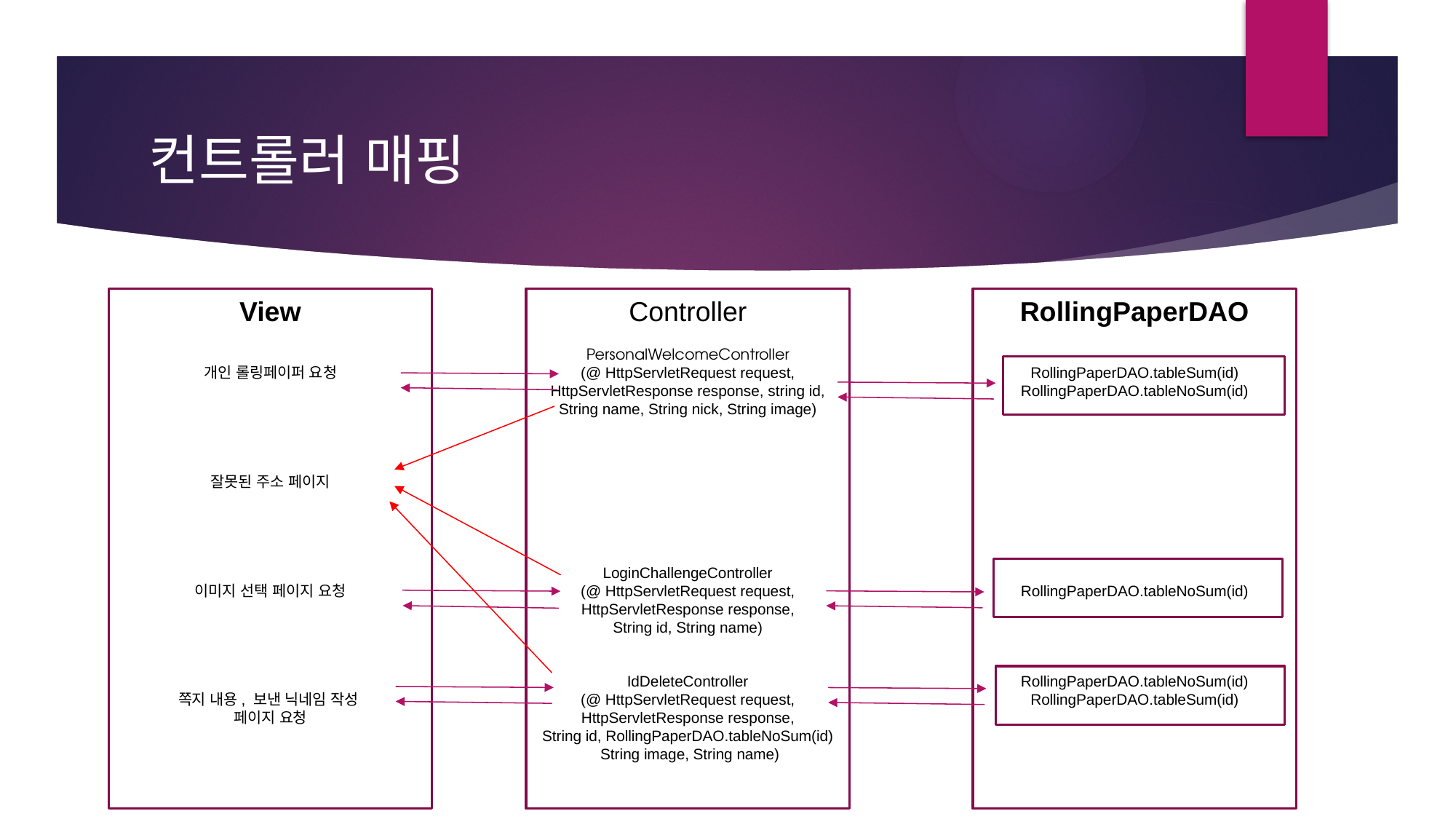

# 컨트롤러 매핑
View

개인 롤링페이퍼 요청

잘못된 주소 페이지

이미지 선택 페이지 요청

쪽지 내용, 보낸 닉네임 작성
페이지 요청

Controller

PersonalWelcomeController
(@ HttpServletRequest request, HttpServletResponse response, string id, String name, String nick, String image)

LoginChallengeController
(@ HttpServletRequest request, HttpServletResponse response,
String id, String name)

IdDeleteController
(@ HttpServletRequest request, HttpServletResponse response,
String id, RollingPaperDAO.tableNoSum(id)
 String image, String name)

RollingPaperDAO

RollingPaperDAO.tableSum(id)
RollingPaperDAO.tableNoSum(id)

RollingPaperDAO.tableNoSum(id)

RollingPaperDAO.tableNoSum(id)
RollingPaperDAO.tableSum(id)